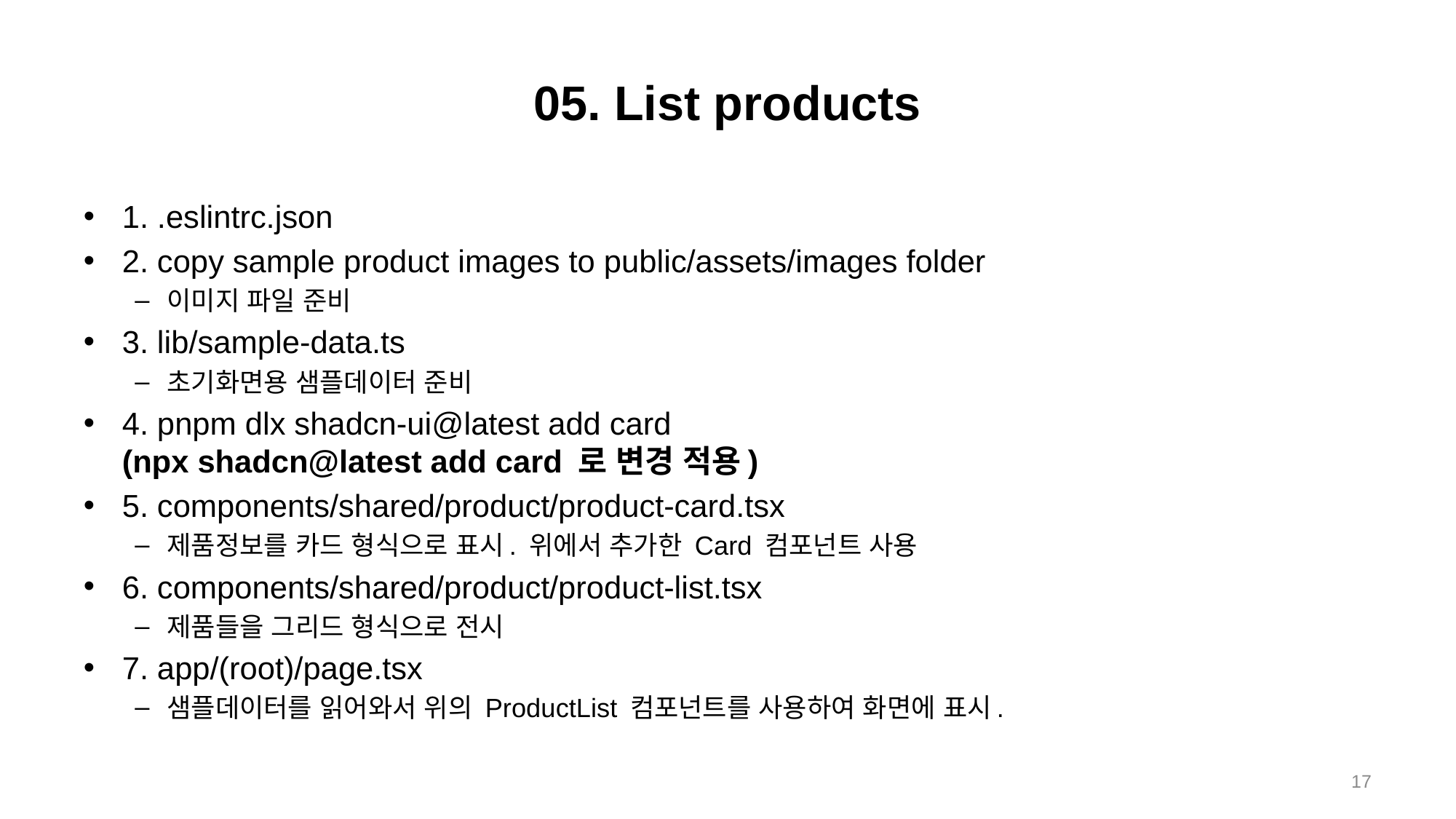

# 05. List products
1. .eslintrc.json
2. copy sample product images to public/assets/images folder
이미지 파일 준비
3. lib/sample-data.ts
초기화면용 샘플데이터 준비
4. pnpm dlx shadcn-ui@latest add card
(npx shadcn@latest add card 로 변경 적용)
5. components/shared/product/product-card.tsx
제품정보를 카드 형식으로 표시. 위에서 추가한 Card 컴포넌트 사용
6. components/shared/product/product-list.tsx
제품들을 그리드 형식으로 전시
7. app/(root)/page.tsx
샘플데이터를 읽어와서 위의 ProductList 컴포넌트를 사용하여 화면에 표시.
17